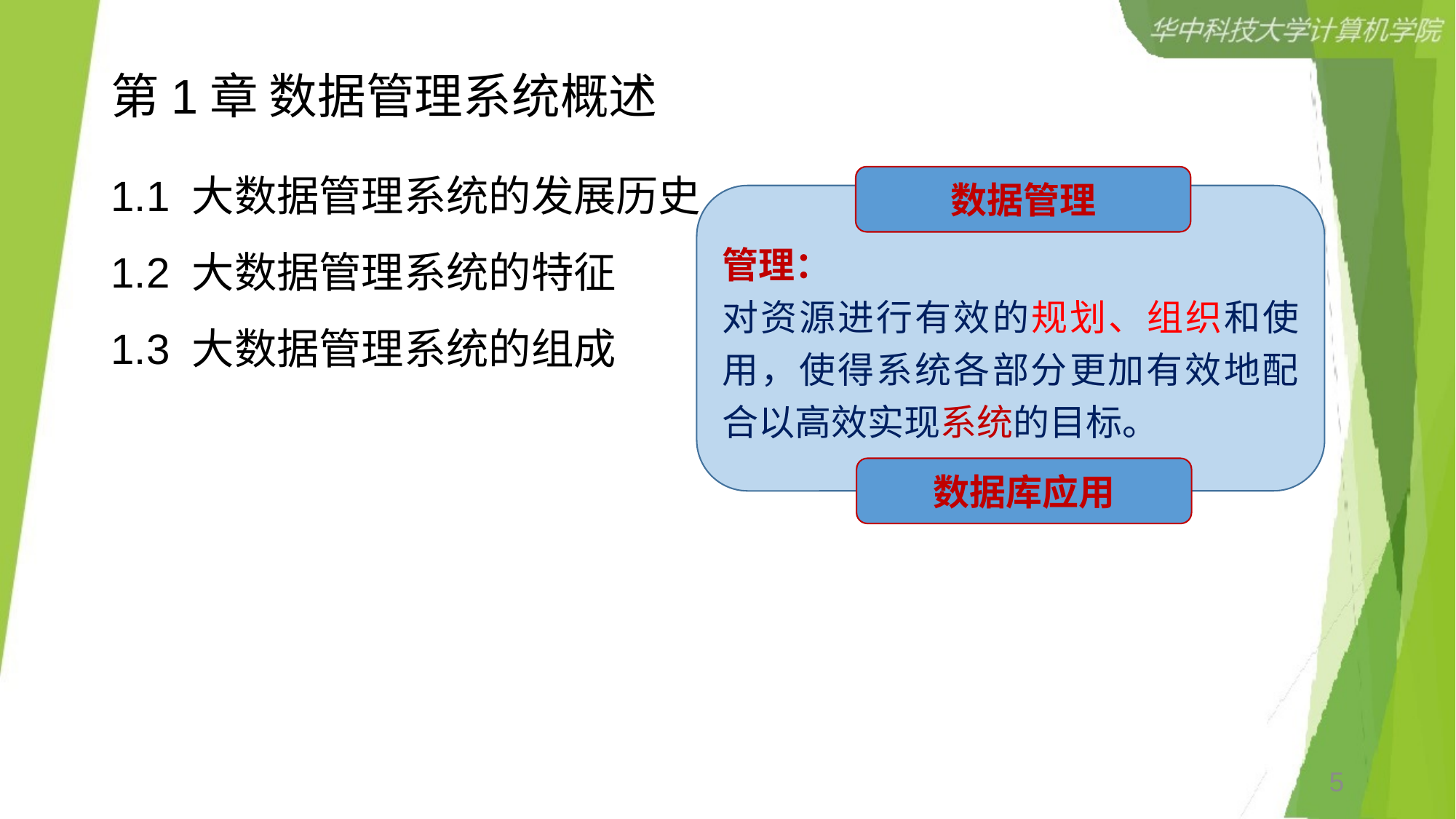

# 第1章 数据管理系统概述
1.1 大数据管理系统的发展历史
1.2 大数据管理系统的特征
1.3 大数据管理系统的组成
数据管理
管理：
对资源进行有效的规划、组织和使用，使得系统各部分更加有效地配合以高效实现系统的目标。
数据库应用

5